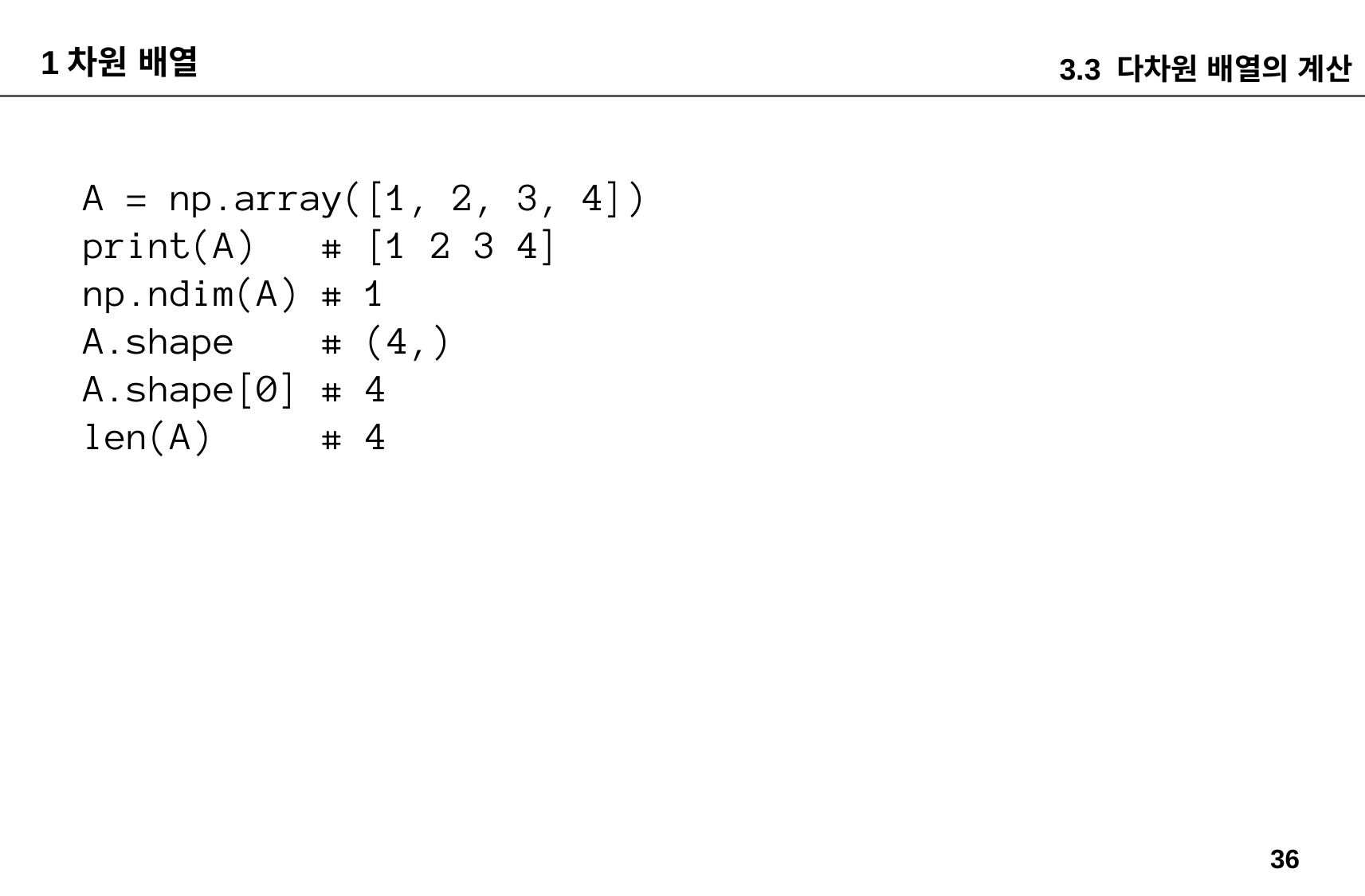

1차원 배열
3.3 다차원 배열의 계산
A = np.array([1, 2, 3, 4])
print(A)   # [1 2 3 4]
np.ndim(A) # 1
A.shape    # (4,)
A.shape[0] # 4
len(A)     # 4